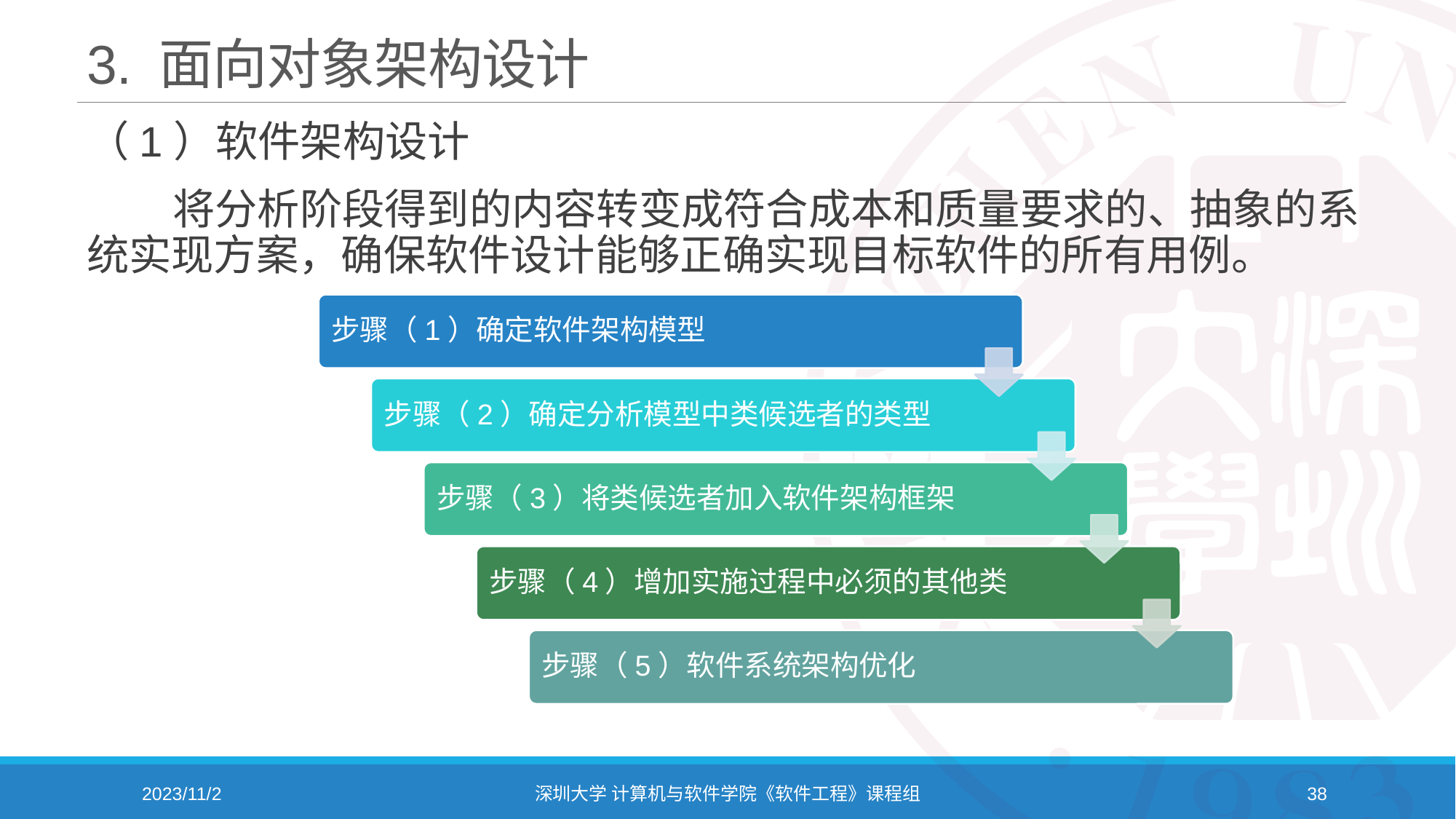

# 3. 面向对象架构设计
（1）软件架构设计
        将分析阶段得到的内容转变成符合成本和质量要求的、抽象的系统实现方案，确保软件设计能够正确实现目标软件的所有用例。

步骤（1）确定软件架构模型
步骤（2）确定分析模型中类候选者的类型
步骤（3）将类候选者加入软件架构框架
步骤（4）增加实施过程中必须的其他类
步骤（5）软件系统架构优化

2023/11/2
深圳大学 计算机与软件学院《软件工程》课程组
38